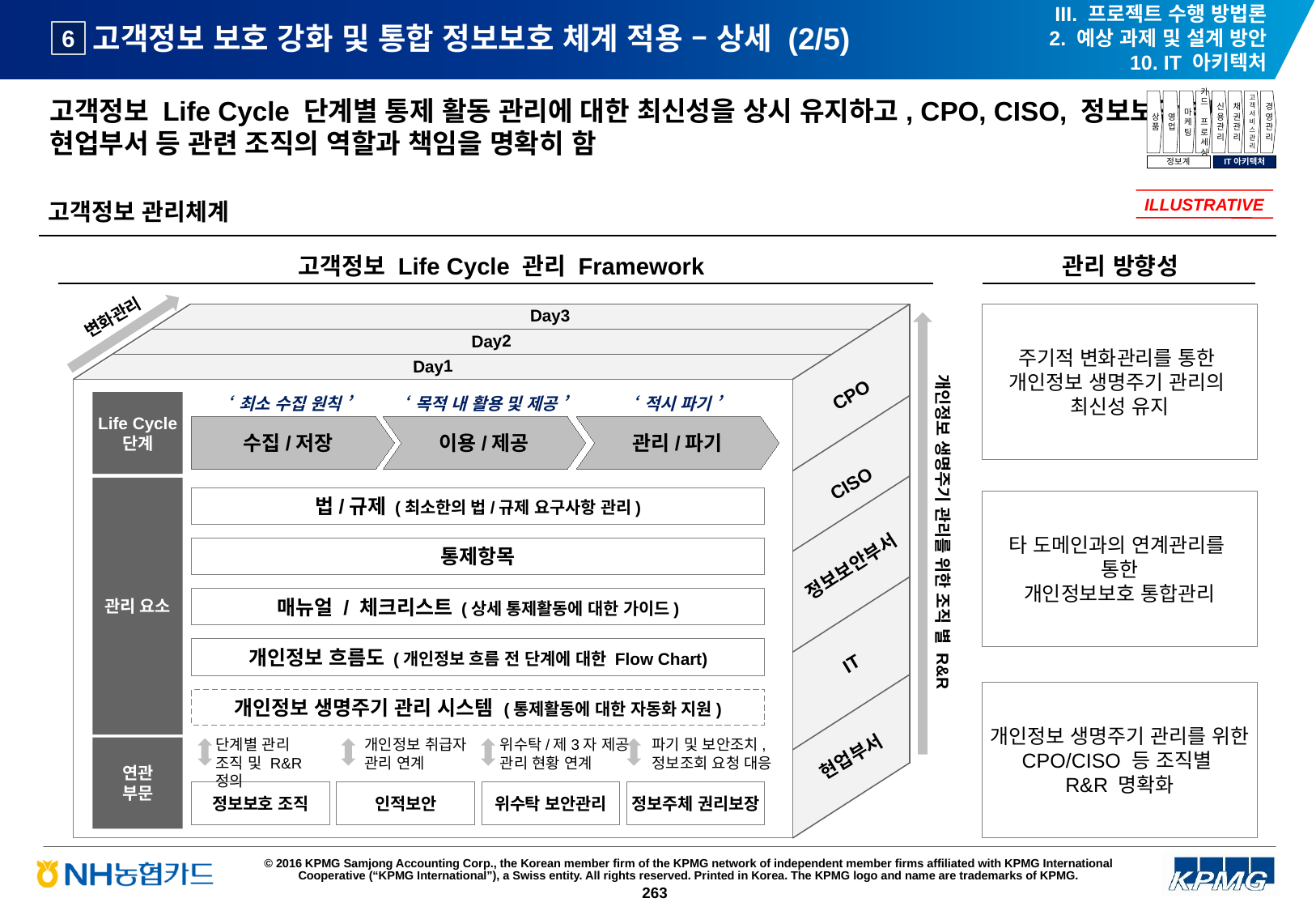

III. 프로젝트 수행 방법론
2. 예상 과제 및 설계 방안
10. IT 아키텍처
# 고객정보 보호 강화 및 통합 정보보호 체계 적용 – 상세 (2/5)
6
고객정보 Life Cycle 단계별 통제 활동 관리에 대한 최신성을 상시 유지하고, CPO, CISO, 정보보안부서, 현업부서 등 관련 조직의 역할과 책임을 명확히 함

상품
영업
마케팅
카드
프로세싱
신용관리
채권관리
고객서비스관리
경영관리
정보계
IT아키텍처
고객정보 관리체계
ILLUSTRATIVE
고객정보 Life Cycle 관리 Framework
관리 방향성
Day3
변화관리
주기적 변화관리를 통한
개인정보 생명주기 관리의
최신성 유지

Day2
Day1
CPO

Life Cycle
단계
‘ 최소 수집 원칙 ’
‘ 목적 내 활용 및 제공 ’
‘ 적시 파기 ’
수집/저장
이용/제공
관리/파기
CISO
관리 요소
법/규제 (최소한의 법/규제 요구사항 관리)
통제항목
매뉴얼 / 체크리스트 (상세 통제활동에 대한 가이드)
개인정보 흐름도 (개인정보 흐름 전 단계에 대한 Flow Chart)
개인정보 생명주기 관리 시스템 (통제활동에 대한 자동화 지원)
타 도메인과의 연계관리를
통한
개인정보보호 통합관리
개인정보 생명주기 관리를 위한 조직 별 R&R

정보보안부서
IT
개인정보 생명주기 관리를 위한 CPO/CISO 등 조직별
R&R 명확화
파기 및 보안조치,
정보조회 요청 대응
개인정보 취급자
관리 연계
위수탁/제3자 제공
관리 현황 연계
단계별 관리
조직 및 R&R 정의
연관
부문

현업부서
정보보호 조직
인적보안
위수탁 보안관리
정보주체 권리보장